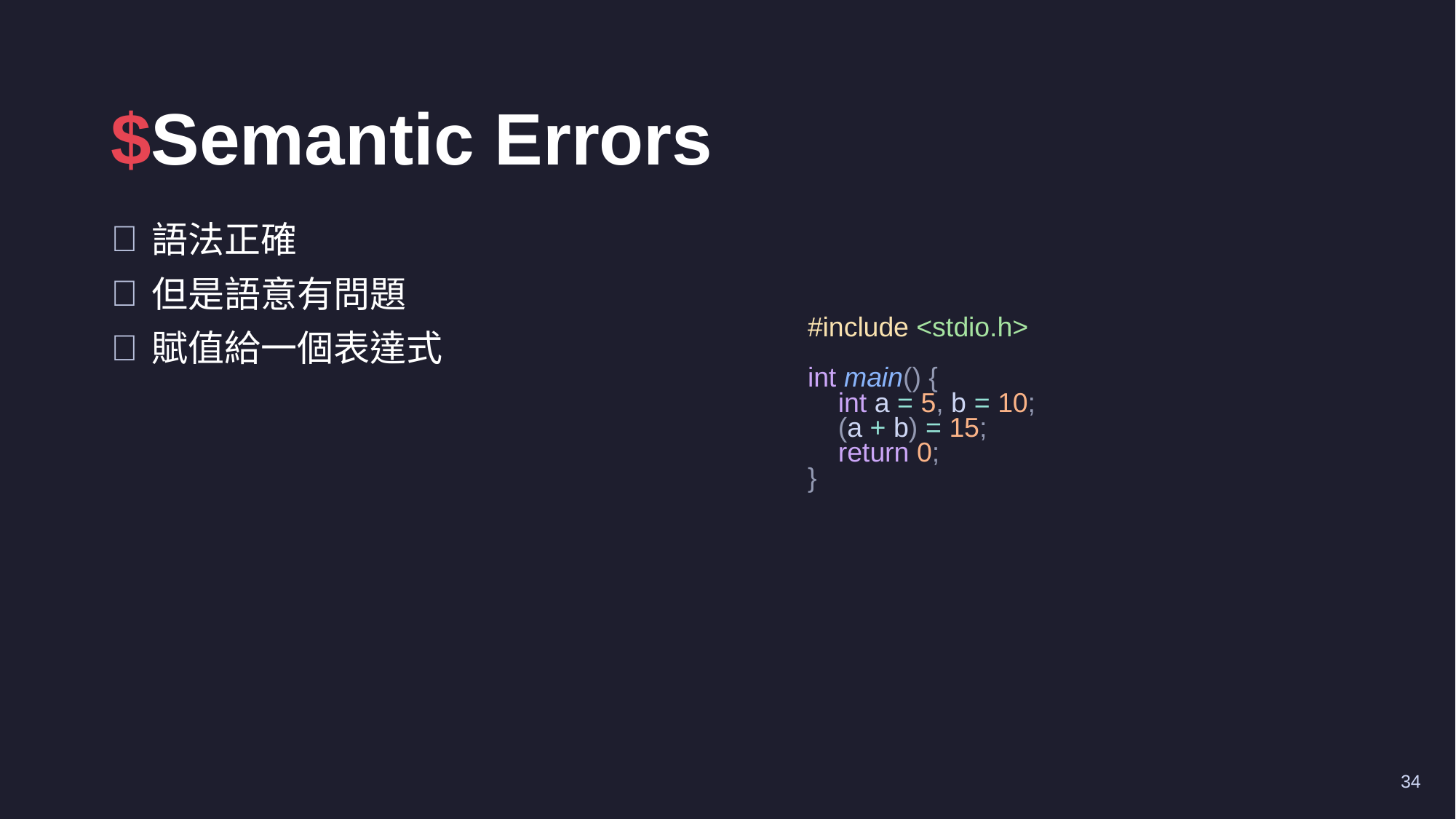

# $Semantic Errors
語法正確
但是語意有問題
賦值給一個表達式
#include <stdio.h>
int main() {
    int a = 5, b = 10;
    (a + b) = 15;
    return 0;
}
34